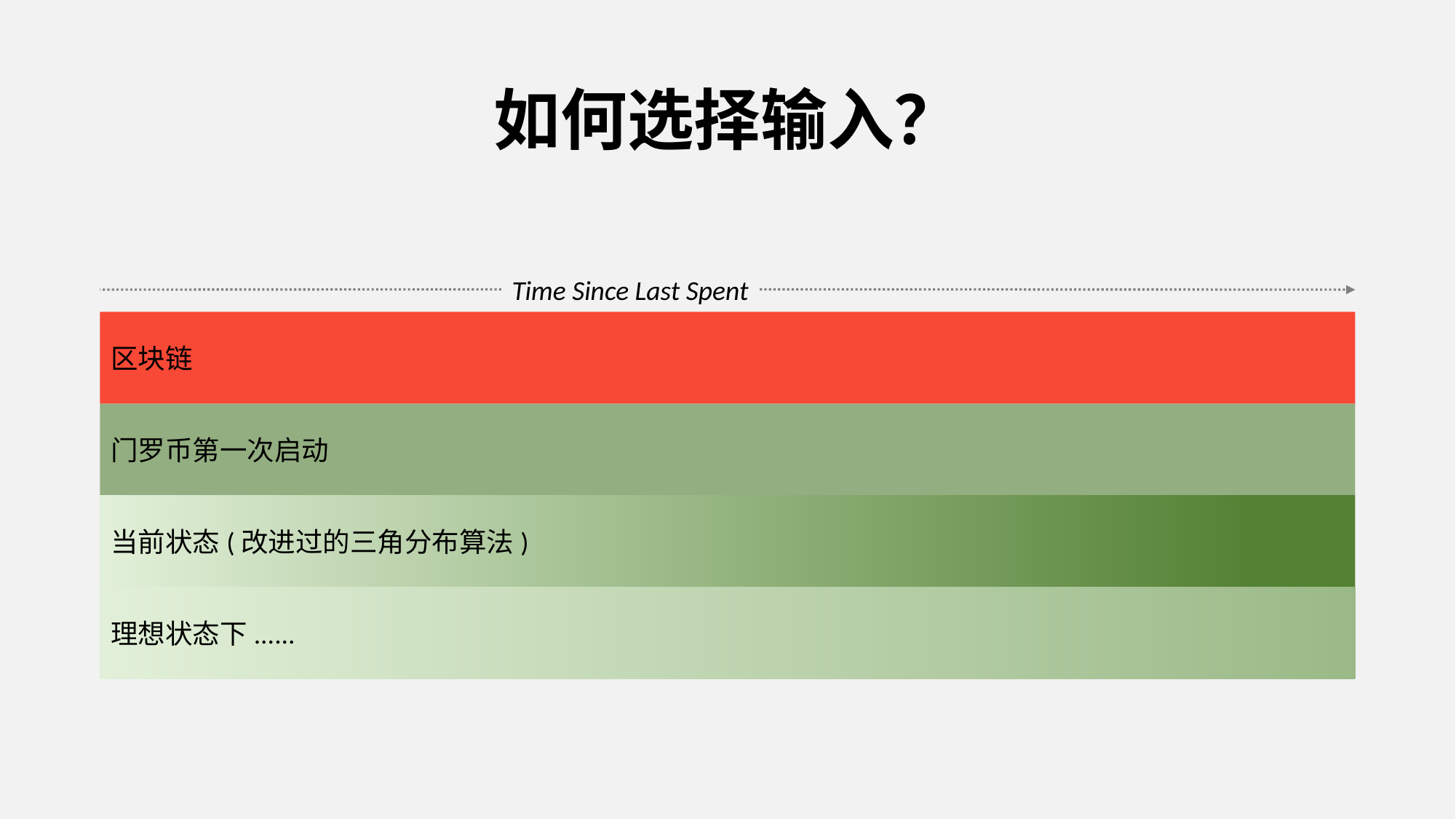

# 如何选择输入？
Time Since Last Spent
区块链
门罗币第一次启动
当前状态(改进过的三角分布算法)
理想状态下......